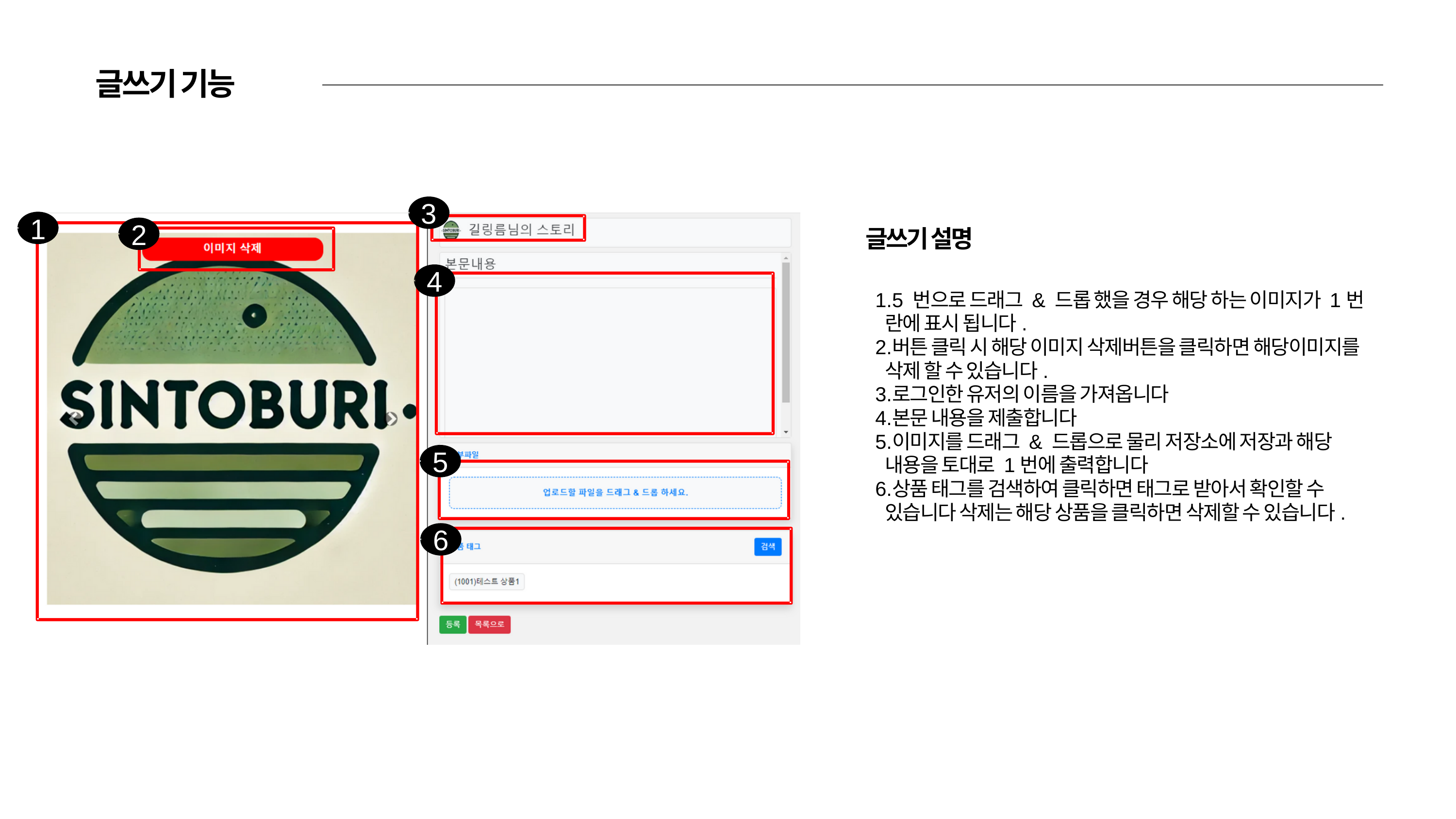

글쓰기 기능

3

1

2

글쓰기 설명

4

5 번으로 드래그 & 드롭 했을 경우 해당 하는 이미지가 1번 란에 표시 됩니다.
버튼 클릭 시 해당 이미지 삭제버튼을 클릭하면 해당이미지를 삭제 할 수 있습니다.
로그인한 유저의 이름을 가져옵니다
본문 내용을 제출합니다
이미지를 드래그 & 드롭으로 물리 저장소에 저장과 해당 내용을 토대로 1번에 출력합니다
상품 태그를 검색하여 클릭하면 태그로 받아서 확인할 수 있습니다 삭제는 해당 상품을 클릭하면 삭제할 수 있습니다.

5

6